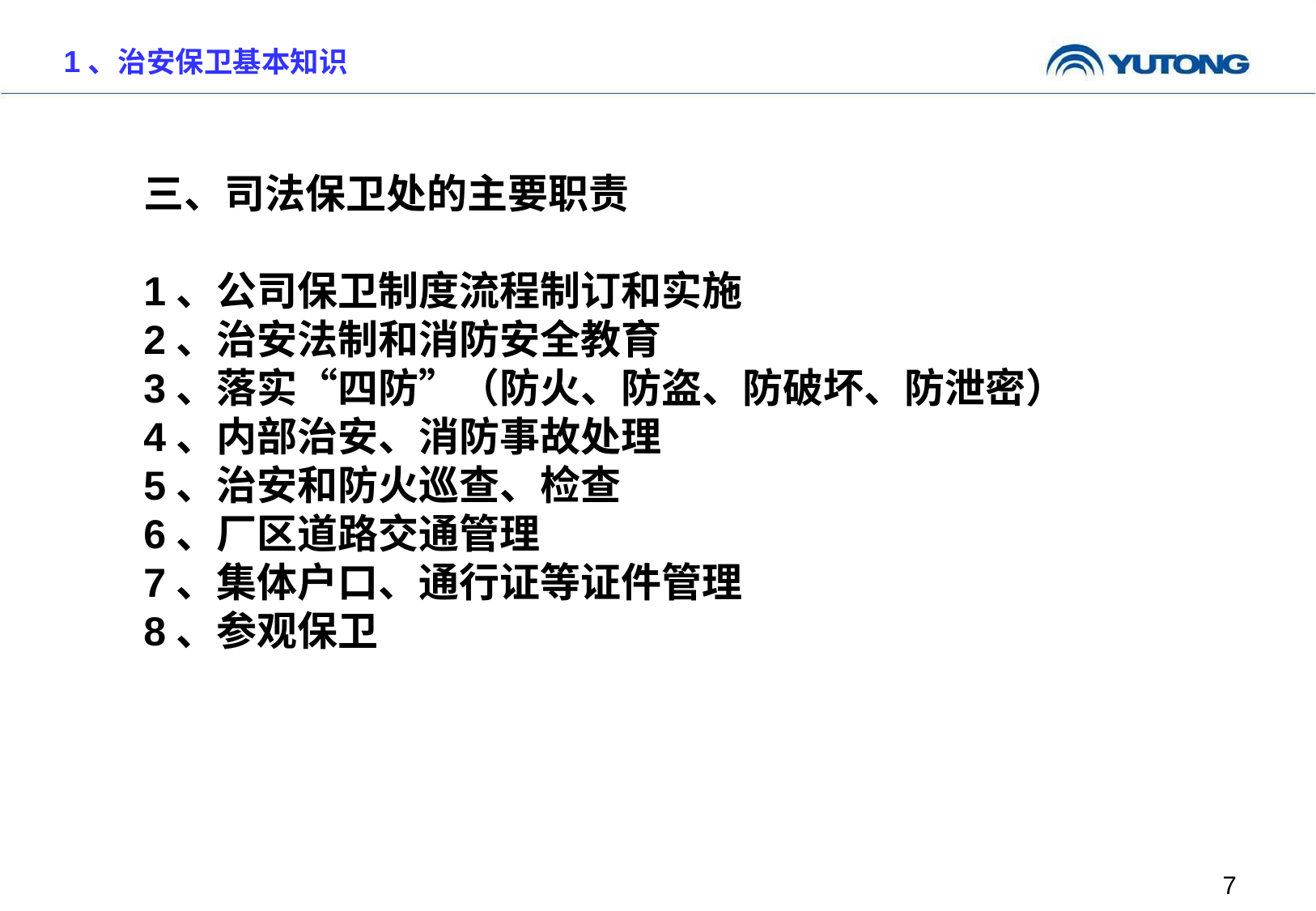

1、治安保卫基本知识
三、司法保卫处的主要职责

1、公司保卫制度流程制订和实施
2、治安法制和消防安全教育
3、落实“四防”（防火、防盗、防破坏、防泄密）
4、内部治安、消防事故处理
5、治安和防火巡查、检查
6、厂区道路交通管理
7、集体户口、通行证等证件管理
8、参观保卫

7